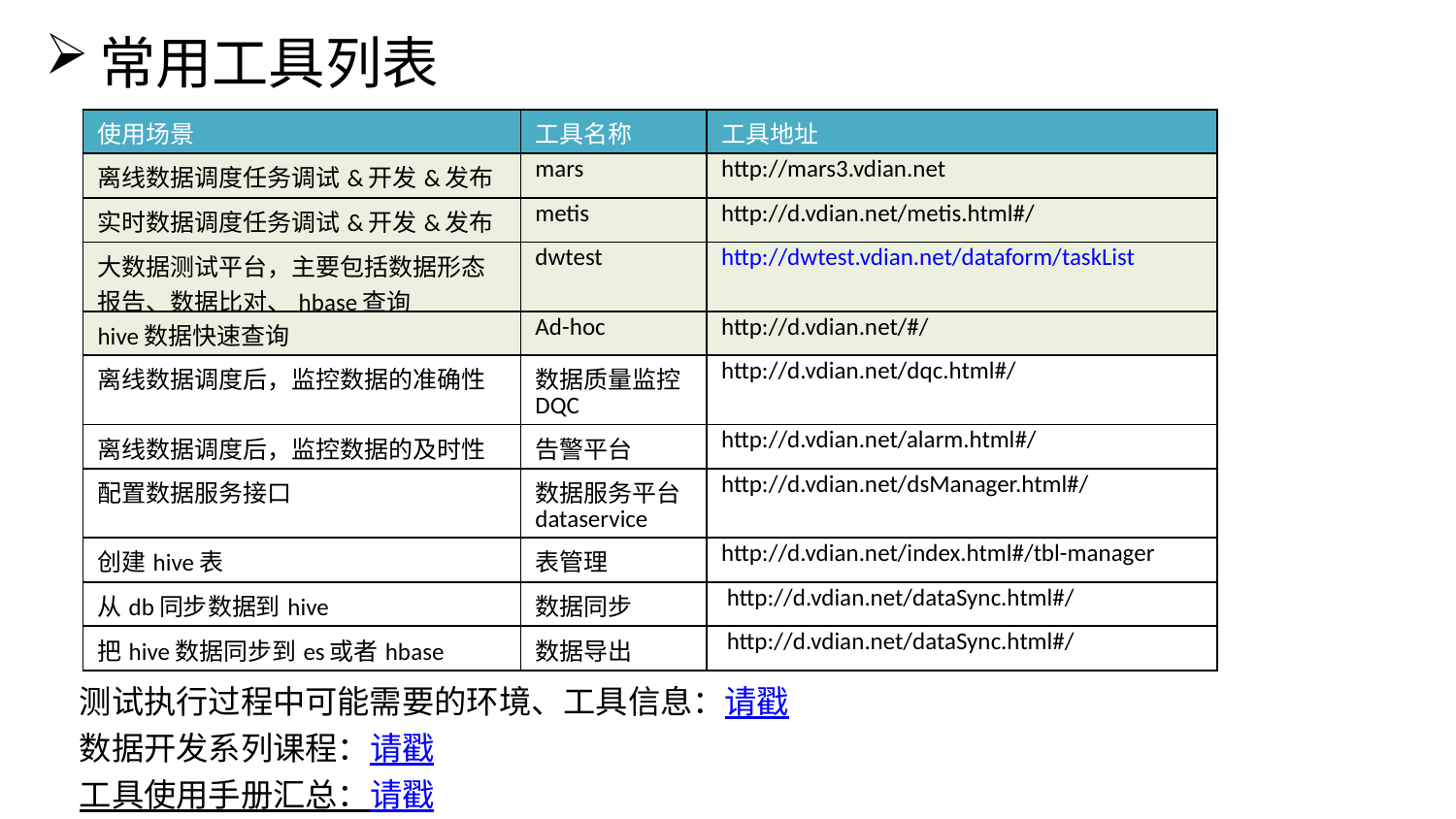

常用工具列表
| 使用场景 | 工具名称 | 工具地址 |
| --- | --- | --- |
| 离线数据调度任务调试&开发&发布 | mars | http://mars3.vdian.net |
| 实时数据调度任务调试&开发&发布 | metis | http://d.vdian.net/metis.html#/ |
| 大数据测试平台，主要包括数据形态报告、数据比对、hbase查询 | dwtest | http://dwtest.vdian.net/dataform/taskList |
| hive数据快速查询 | Ad-hoc | http://d.vdian.net/#/ |
| 离线数据调度后，监控数据的准确性 | 数据质量监控DQC | http://d.vdian.net/dqc.html#/ |
| 离线数据调度后，监控数据的及时性 | 告警平台 | http://d.vdian.net/alarm.html#/ |
| 配置数据服务接口 | 数据服务平台dataservice | http://d.vdian.net/dsManager.html#/ |
| 创建hive表 | 表管理 | http://d.vdian.net/index.html#/tbl-manager |
| 从db同步数据到hive | 数据同步 | http://d.vdian.net/dataSync.html#/ |
| 把hive数据同步到es或者hbase | 数据导出 | http://d.vdian.net/dataSync.html#/ |
测试执行过程中可能需要的环境、工具信息：请戳
数据开发系列课程：请戳
工具使用手册汇总：请戳